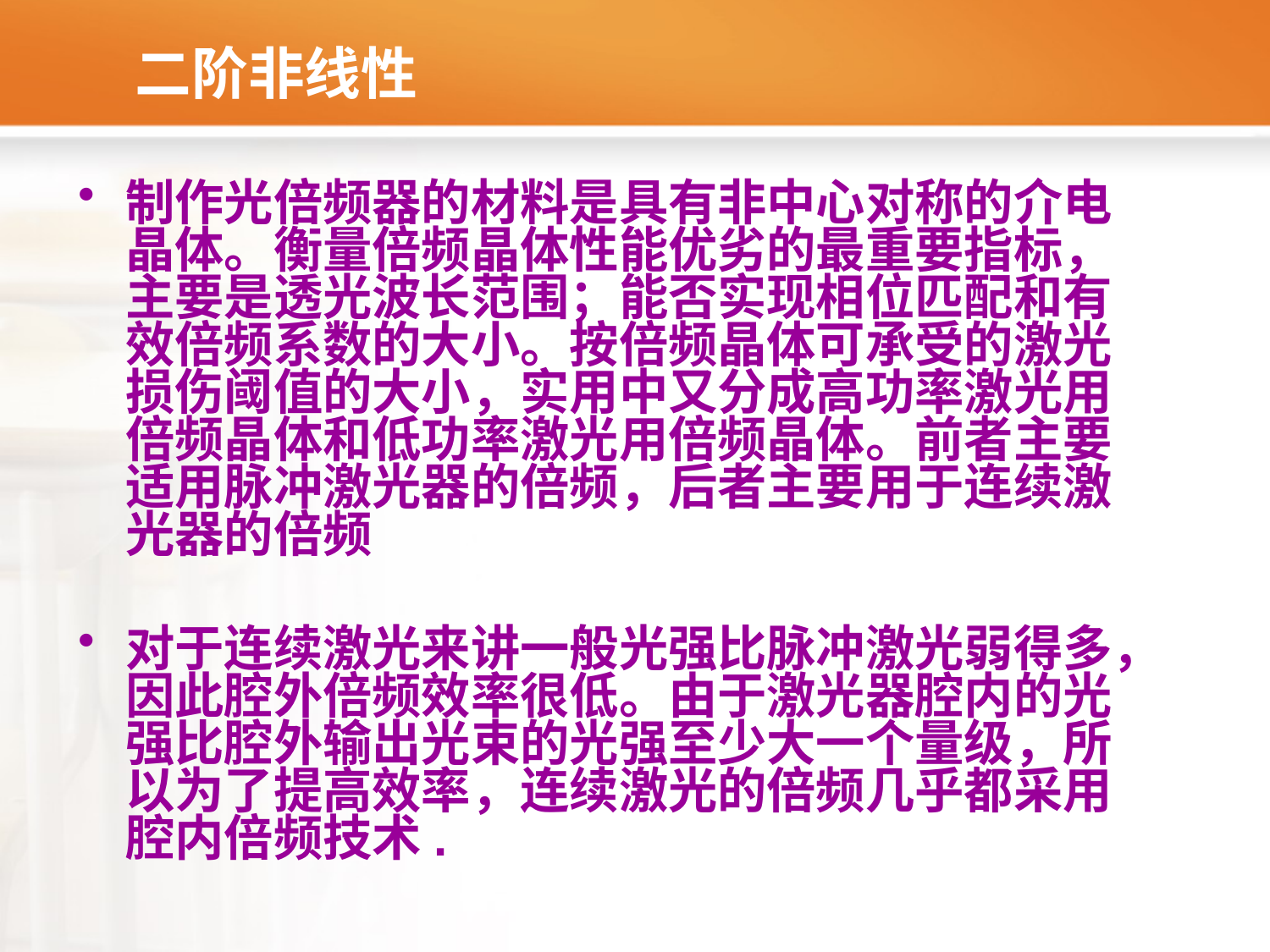

二阶非线性
制作光倍频器的材料是具有非中心对称的介电晶体。衡量倍频晶体性能优劣的最重要指标，主要是透光波长范围；能否实现相位匹配和有效倍频系数的大小。按倍频晶体可承受的激光损伤阈值的大小，实用中又分成高功率激光用倍频晶体和低功率激光用倍频晶体。前者主要适用脉冲激光器的倍频，后者主要用于连续激光器的倍频

对于连续激光来讲一般光强比脉冲激光弱得多，因此腔外倍频效率很低。由于激光器腔内的光强比腔外输出光束的光强至少大一个量级，所以为了提高效率，连续激光的倍频几乎都采用腔内倍频技术.